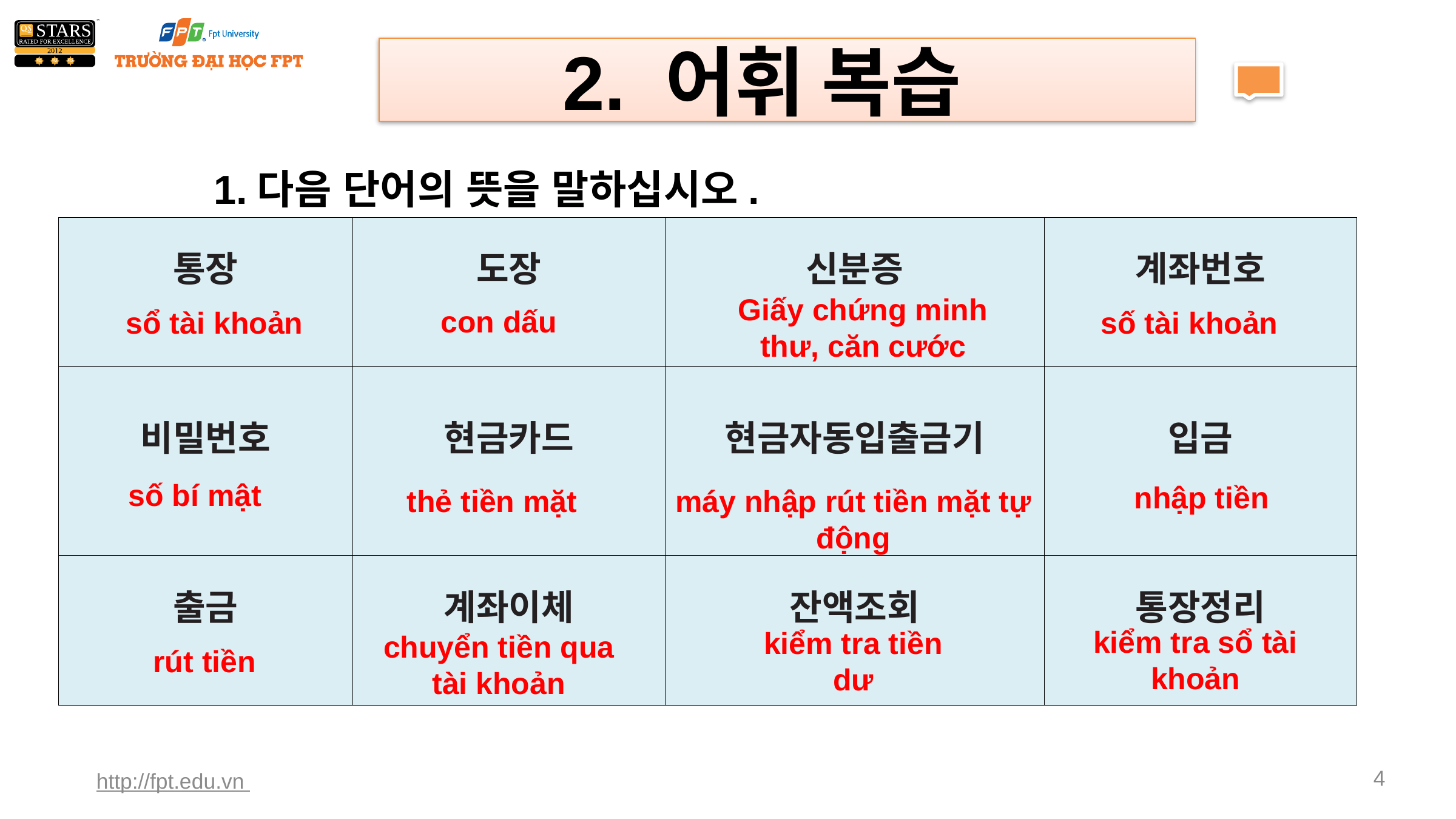

2. 어휘 복습

1.다음 단어의 뜻을 말하십시오.
| 통장 | 도장 | 신분증 | 계좌번호 |
| --- | --- | --- | --- |
| 비밀번호 | 현금카드 | 현금자동입출금기 | 입금 |
| 출금 | 계좌이체 | 잔액조회 | 통장정리 |
Giấy chứng minh thư, căn cước
con dấu
sổ tài khoản
số tài khoản

số bí mật
nhập tiền
thẻ tiền mặt
máy nhập rút tiền mặt tự động
kiểm tra sổ tài khoản
kiểm tra tiền dư
chuyển tiền qua tài khoản
rút tiền
http://fpt.edu.vn
4